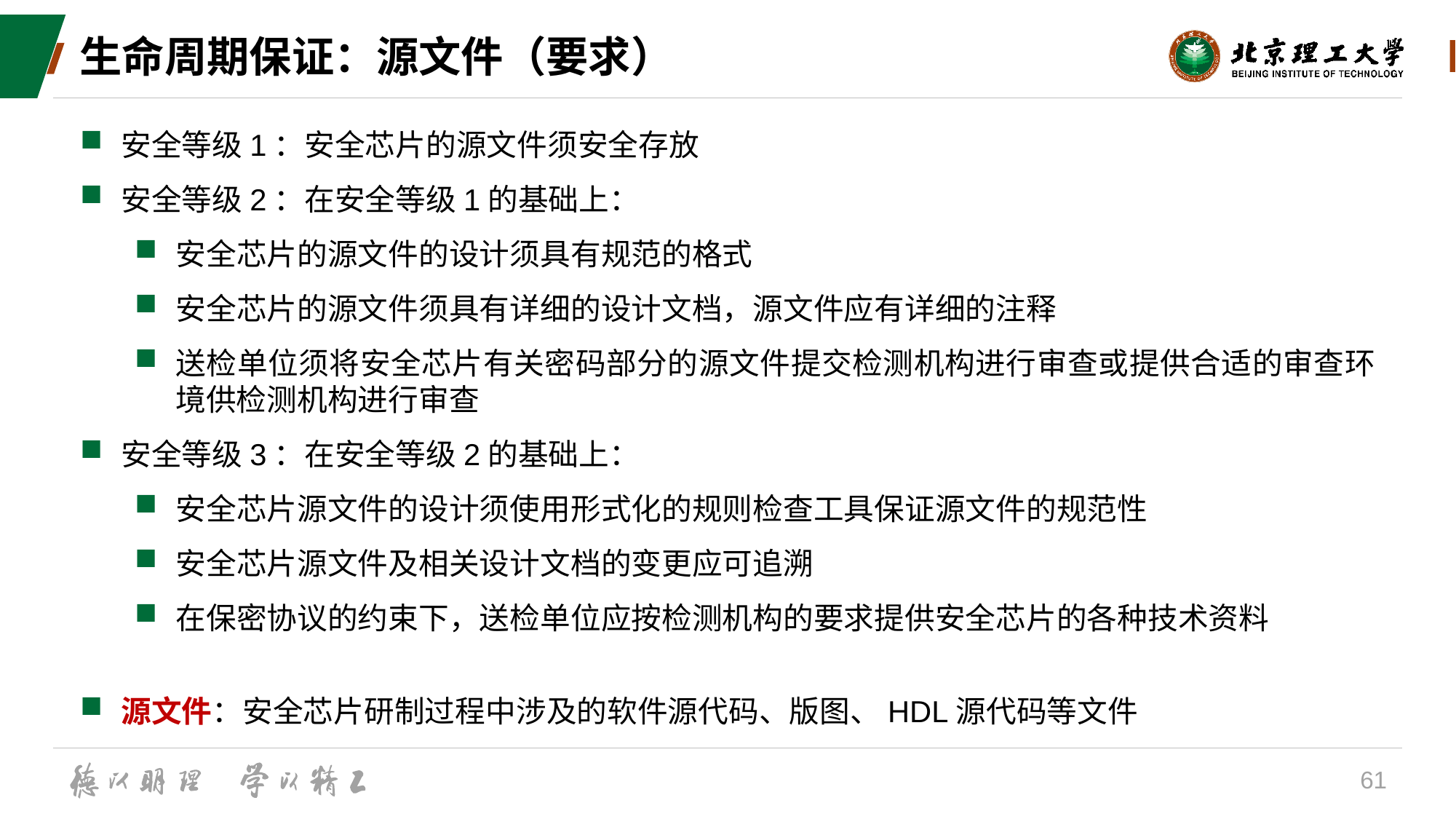

# 生命周期保证：源文件（要求）
安全等级1：安全芯片的源文件须安全存放
安全等级2：在安全等级1的基础上：
安全芯片的源文件的设计须具有规范的格式
安全芯片的源文件须具有详细的设计文档，源文件应有详细的注释
送检单位须将安全芯片有关密码部分的源文件提交检测机构进行审查或提供合适的审查环境供检测机构进行审查
安全等级3：在安全等级2的基础上：
安全芯片源文件的设计须使用形式化的规则检查工具保证源文件的规范性
安全芯片源文件及相关设计文档的变更应可追溯
在保密协议的约束下，送检单位应按检测机构的要求提供安全芯片的各种技术资料

源文件：安全芯片研制过程中涉及的软件源代码、版图、HDL源代码等文件